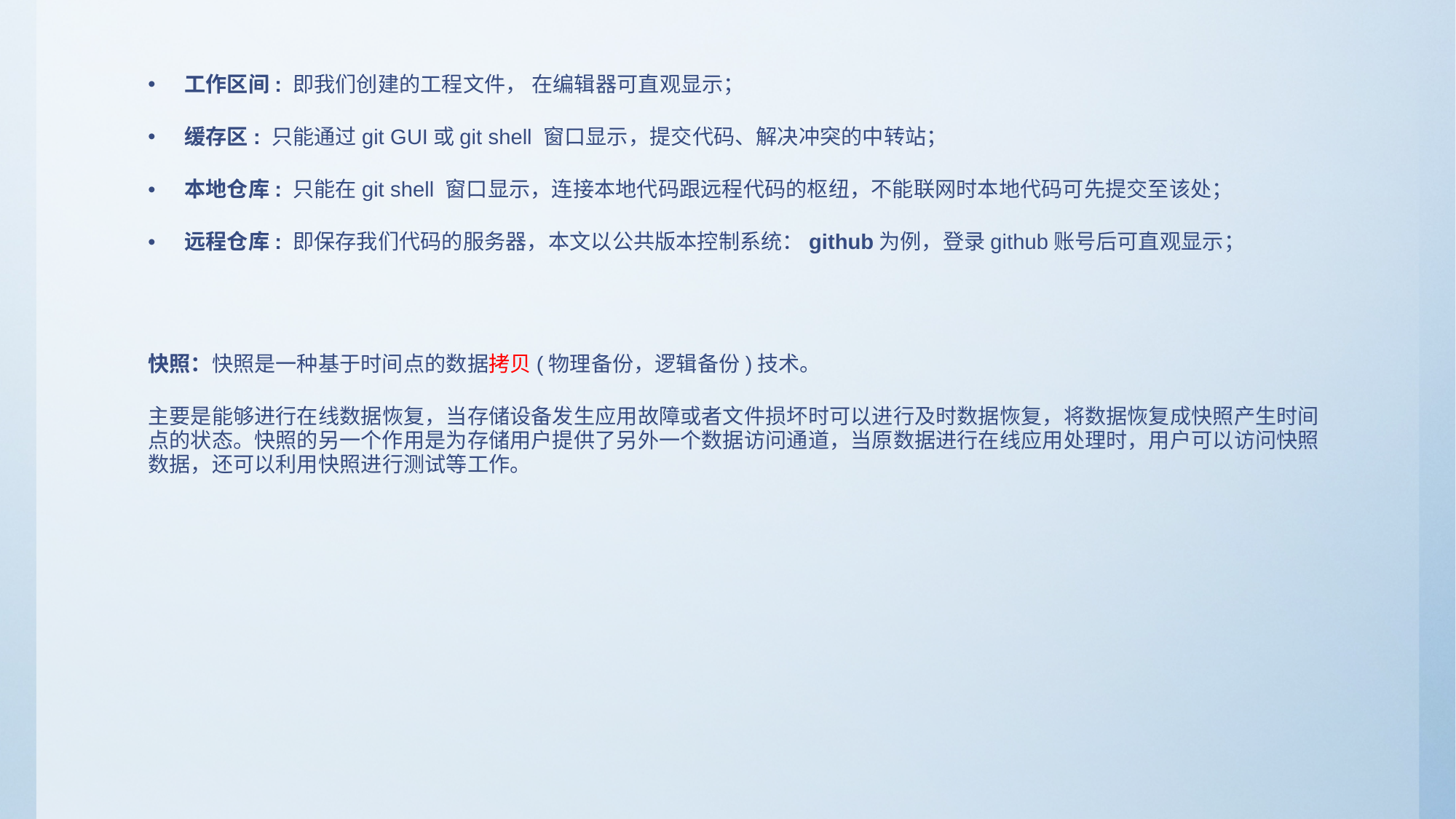

工作区间: 即我们创建的工程文件， 在编辑器可直观显示；
缓存区: 只能通过git GUI或git shell 窗口显示，提交代码、解决冲突的中转站；
本地仓库: 只能在git shell 窗口显示，连接本地代码跟远程代码的枢纽，不能联网时本地代码可先提交至该处；
远程仓库: 即保存我们代码的服务器，本文以公共版本控制系统：github为例，登录github账号后可直观显示；

快照：快照是一种基于时间点的数据拷贝(物理备份，逻辑备份)技术。
主要是能够进行在线数据恢复，当存储设备发生应用故障或者文件损坏时可以进行及时数据恢复，将数据恢复成快照产生时间点的状态。快照的另一个作用是为存储用户提供了另外一个数据访问通道，当原数据进行在线应用处理时，用户可以访问快照数据，还可以利用快照进行测试等工作。